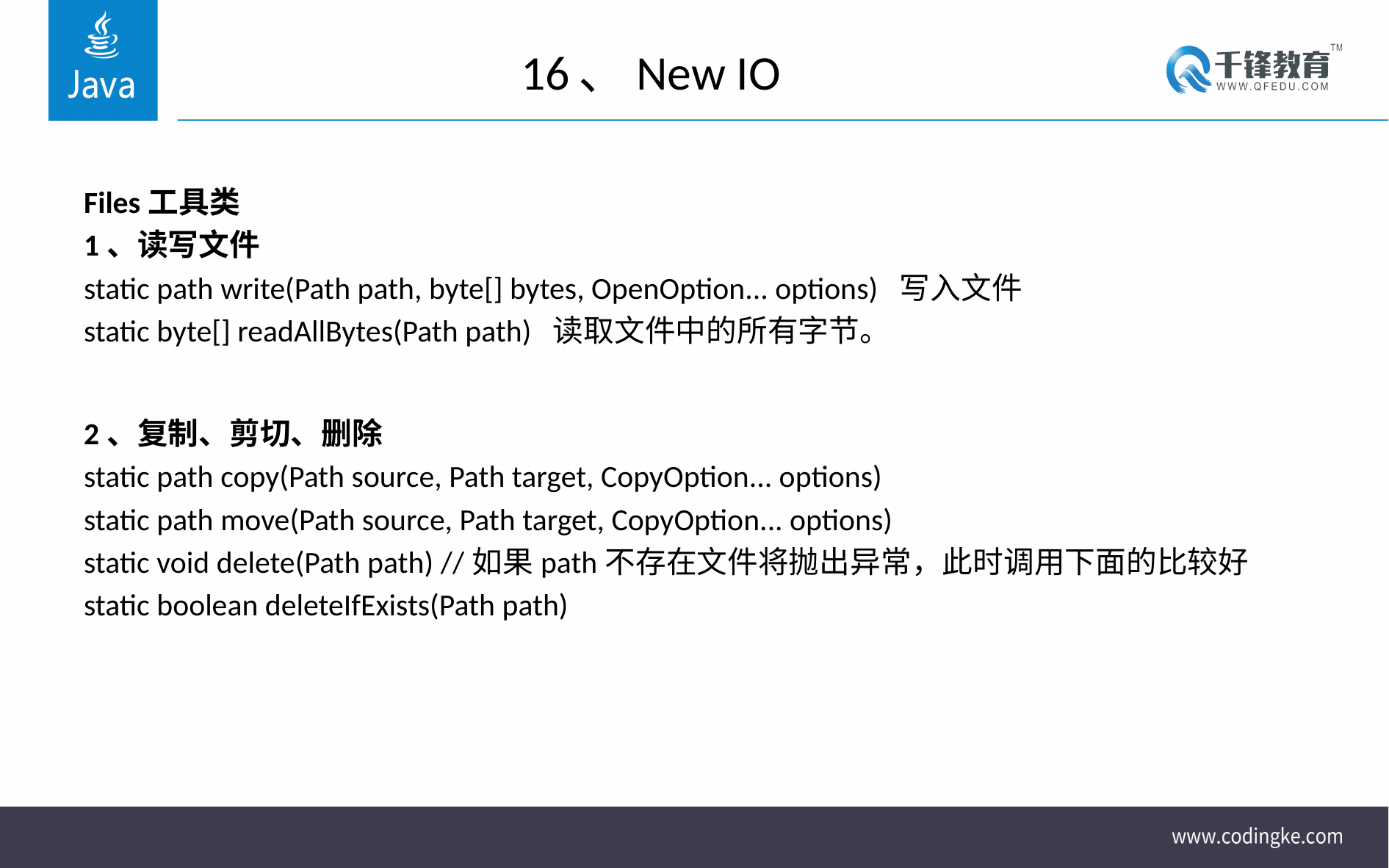

# 16、New IO
Files工具类
1、读写文件
static path write(Path path, byte[] bytes, OpenOption... options)  写入文件
static byte[] readAllBytes(Path path)  读取文件中的所有字节。

2、复制、剪切、删除
static path copy(Path source, Path target, CopyOption... options)
static path move(Path source, Path target, CopyOption... options)
static void delete(Path path) //如果path不存在文件将抛出异常，此时调用下面的比较好
static boolean deleteIfExists(Path path)